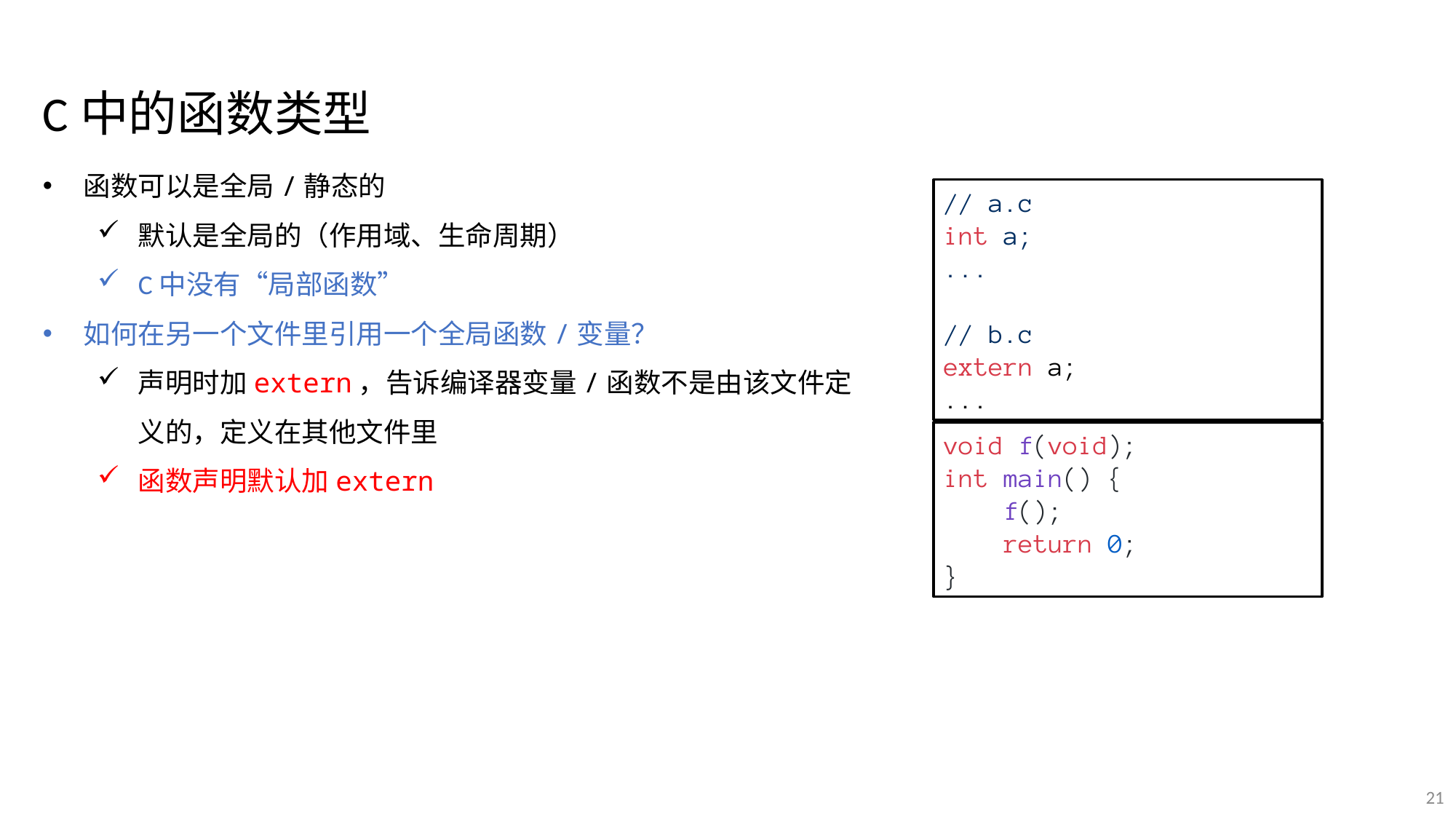

C中的函数类型
函数可以是全局/静态的
默认是全局的（作用域、生命周期）
C中没有“局部函数”
如何在另一个文件里引用一个全局函数/变量？
声明时加extern，告诉编译器变量/函数不是由该文件定义的，定义在其他文件里
函数声明默认加extern
// a.c
int a;
...

// b.c
extern a;
...
void f(void);
int main() {
    f();
    return 0;
}
21